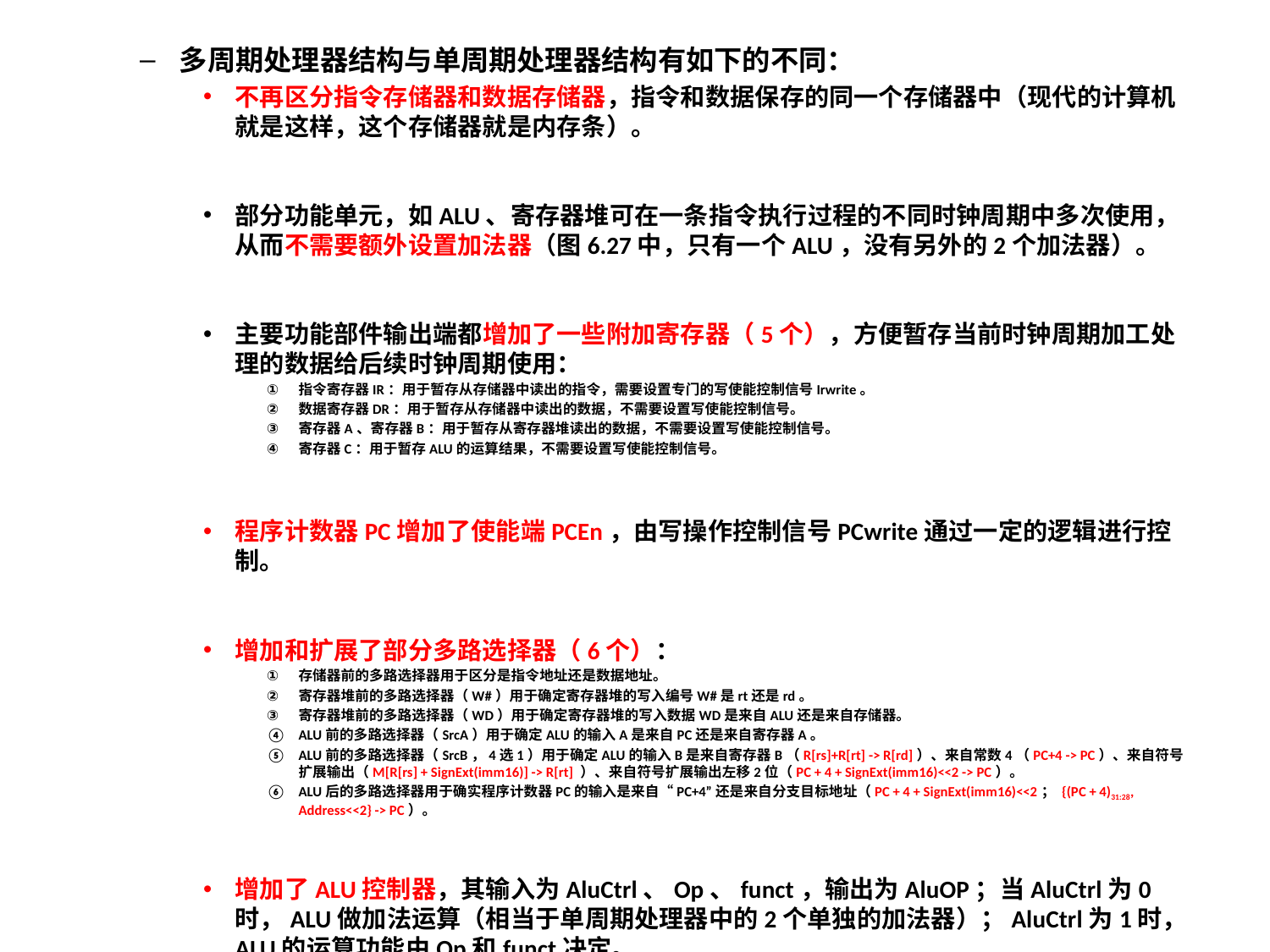

多周期处理器结构与单周期处理器结构有如下的不同：
不再区分指令存储器和数据存储器，指令和数据保存的同一个存储器中（现代的计算机就是这样，这个存储器就是内存条）。

部分功能单元，如ALU、寄存器堆可在一条指令执行过程的不同时钟周期中多次使用，从而不需要额外设置加法器（图6.27中，只有一个ALU，没有另外的2个加法器）。

主要功能部件输出端都增加了一些附加寄存器（5个），方便暂存当前时钟周期加工处理的数据给后续时钟周期使用：
指令寄存器IR：用于暂存从存储器中读出的指令，需要设置专门的写使能控制信号Irwrite。
数据寄存器DR：用于暂存从存储器中读出的数据，不需要设置写使能控制信号。
寄存器A、寄存器B：用于暂存从寄存器堆读出的数据，不需要设置写使能控制信号。
寄存器C：用于暂存ALU的运算结果，不需要设置写使能控制信号。

程序计数器PC增加了使能端PCEn，由写操作控制信号PCwrite通过一定的逻辑进行控制。

增加和扩展了部分多路选择器（6个）：
存储器前的多路选择器用于区分是指令地址还是数据地址。
寄存器堆前的多路选择器（W#）用于确定寄存器堆的写入编号W#是rt还是rd。
寄存器堆前的多路选择器（WD）用于确定寄存器堆的写入数据WD是来自ALU还是来自存储器。
ALU前的多路选择器（SrcA）用于确定ALU的输入A是来自PC还是来自寄存器A。
ALU前的多路选择器（SrcB，4选1）用于确定ALU的输入B是来自寄存器B（R[rs]+R[rt] -> R[rd]）、来自常数4（PC+4 -> PC）、来自符号扩展输出（M[R[rs] + SignExt(imm16)] -> R[rt] ）、来自符号扩展输出左移2位（PC + 4 + SignExt(imm16)<<2 -> PC）。
ALU后的多路选择器用于确实程序计数器PC的输入是来自“PC+4”还是来自分支目标地址（PC + 4 + SignExt(imm16)<<2； {(PC + 4)31:28, Address<<2} -> PC）。

增加了ALU控制器，其输入为AluCtrl、Op、funct，输出为AluOP；当AluCtrl为0时，ALU做加法运算（相当于单周期处理器中的2个单独的加法器）；AluCtrl为1时，ALU的运算功能由Op和funct决定。